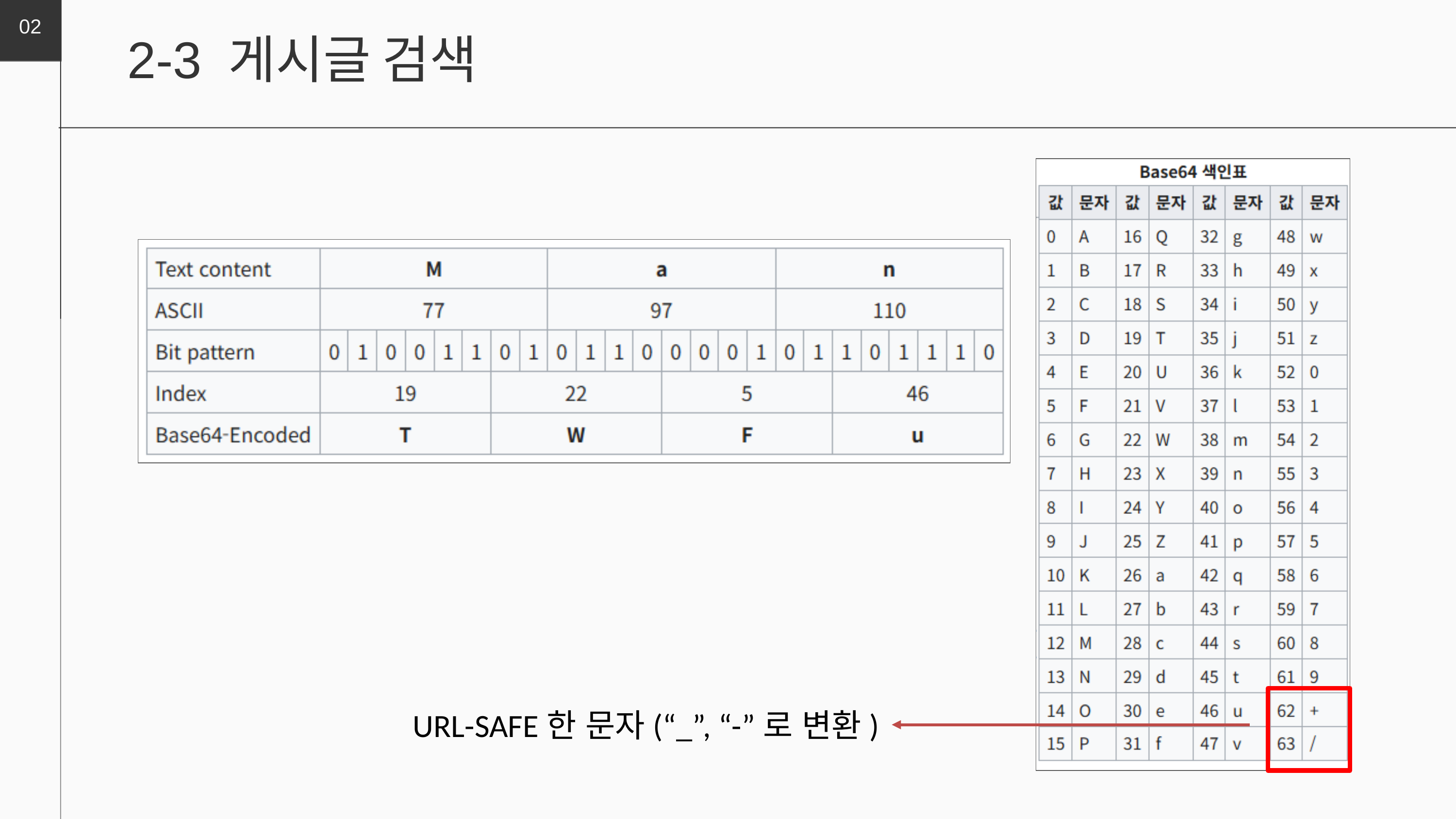

02

2-3 게시글 검색

URL-SAFE한 문자(“_”, “-”로 변환)